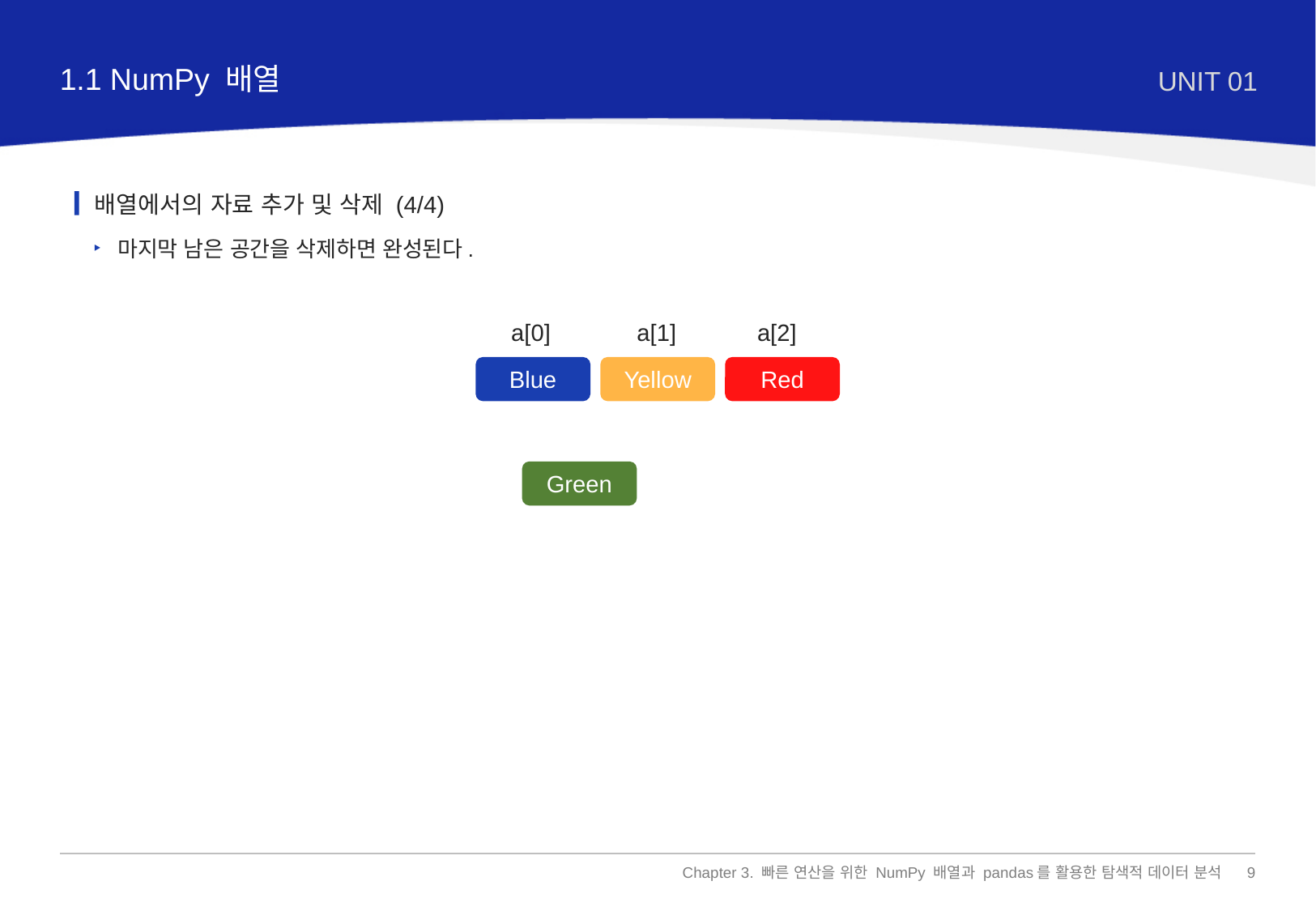

1.1 NumPy 배열
UNIT 01
배열에서의 자료 추가 및 삭제 (4/4)

마지막 남은 공간을 삭제하면 완성된다.
a[0]
a[1]
a[2]
Blue
Yellow
Red
Green